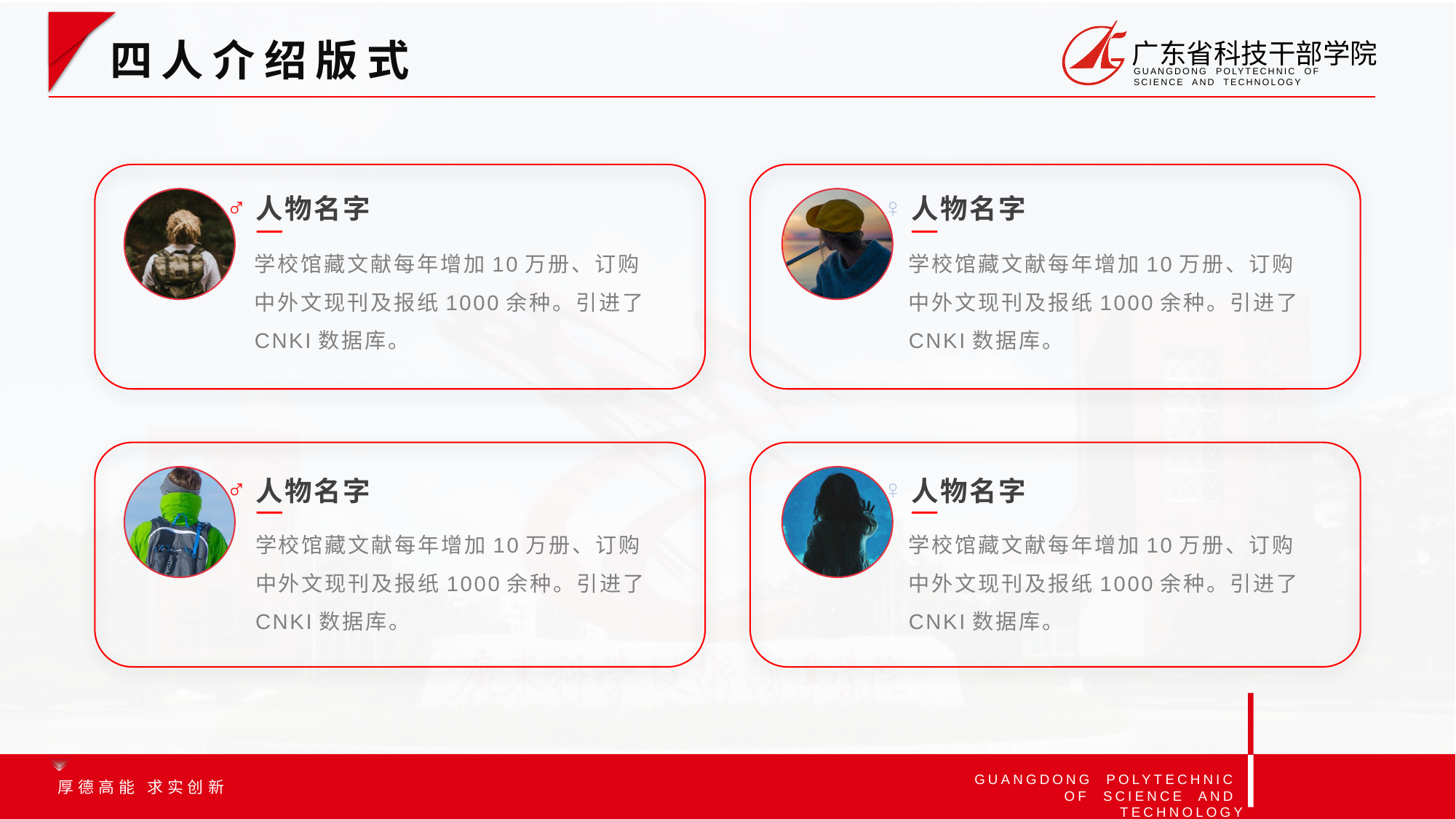

选中头像☞鼠标右键设置图片格式☞填充图片或纹理填充☞文件插入图片☞即可更改头像
四人介绍版式

♂
♀
人物名字
人物名字

学校馆藏文献每年增加10万册、订购中外文现刊及报纸1000余种。引进了CNKI数据库。
学校馆藏文献每年增加10万册、订购中外文现刊及报纸1000余种。引进了CNKI数据库。

♂

♀
人物名字
人物名字

学校馆藏文献每年增加10万册、订购中外文现刊及报纸1000余种。引进了CNKI数据库。
学校馆藏文献每年增加10万册、订购中外文现刊及报纸1000余种。引进了CNKI数据库。